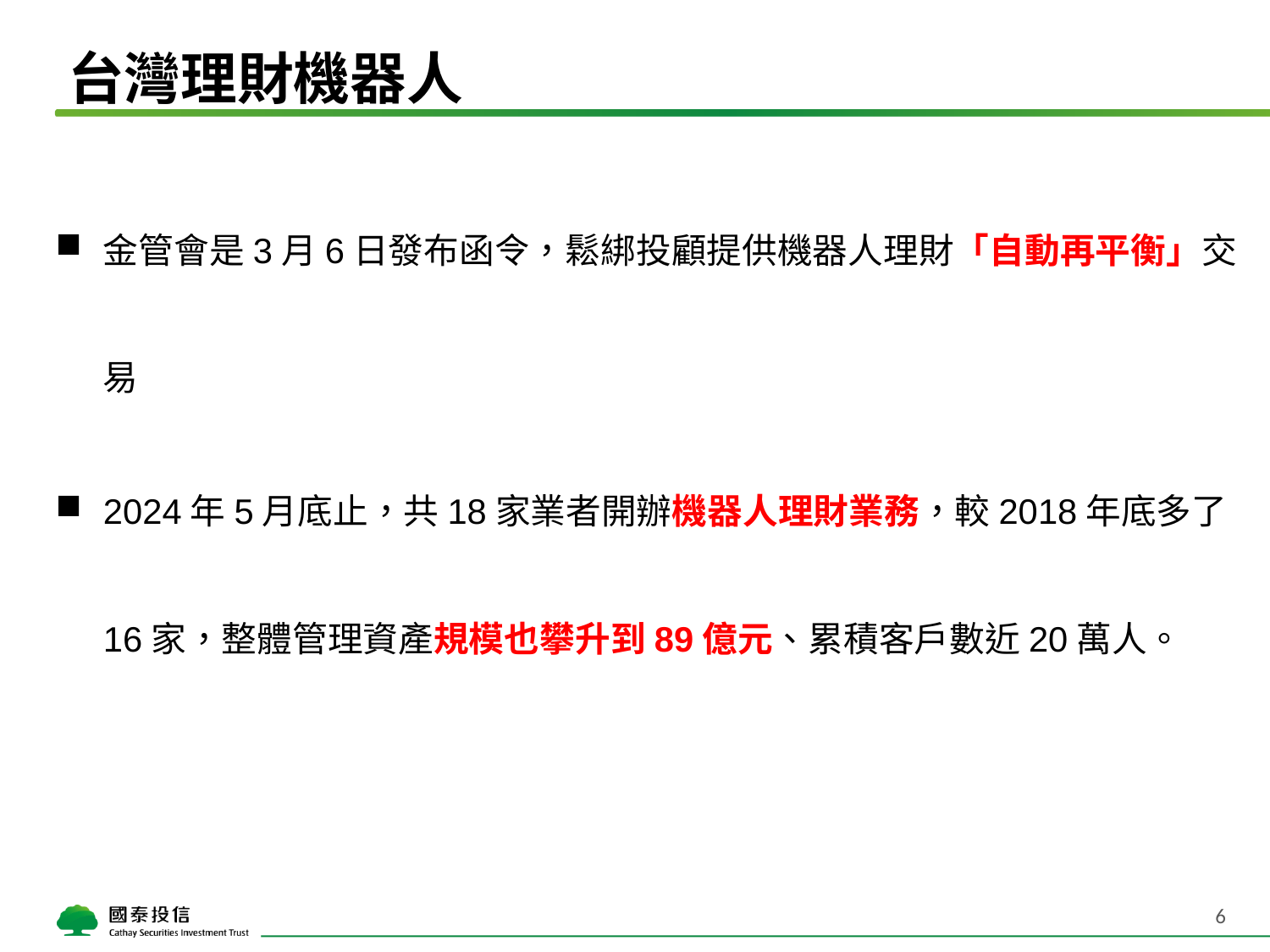

# 台灣理財機器人
金管會是3月6日發布函令，鬆綁投顧提供機器人理財「自動再平衡」交易
2024年5月底止，共18家業者開辦機器人理財業務，較2018年底多了16家，整體管理資產規模也攀升到89億元、累積客戶數近20萬人。

6